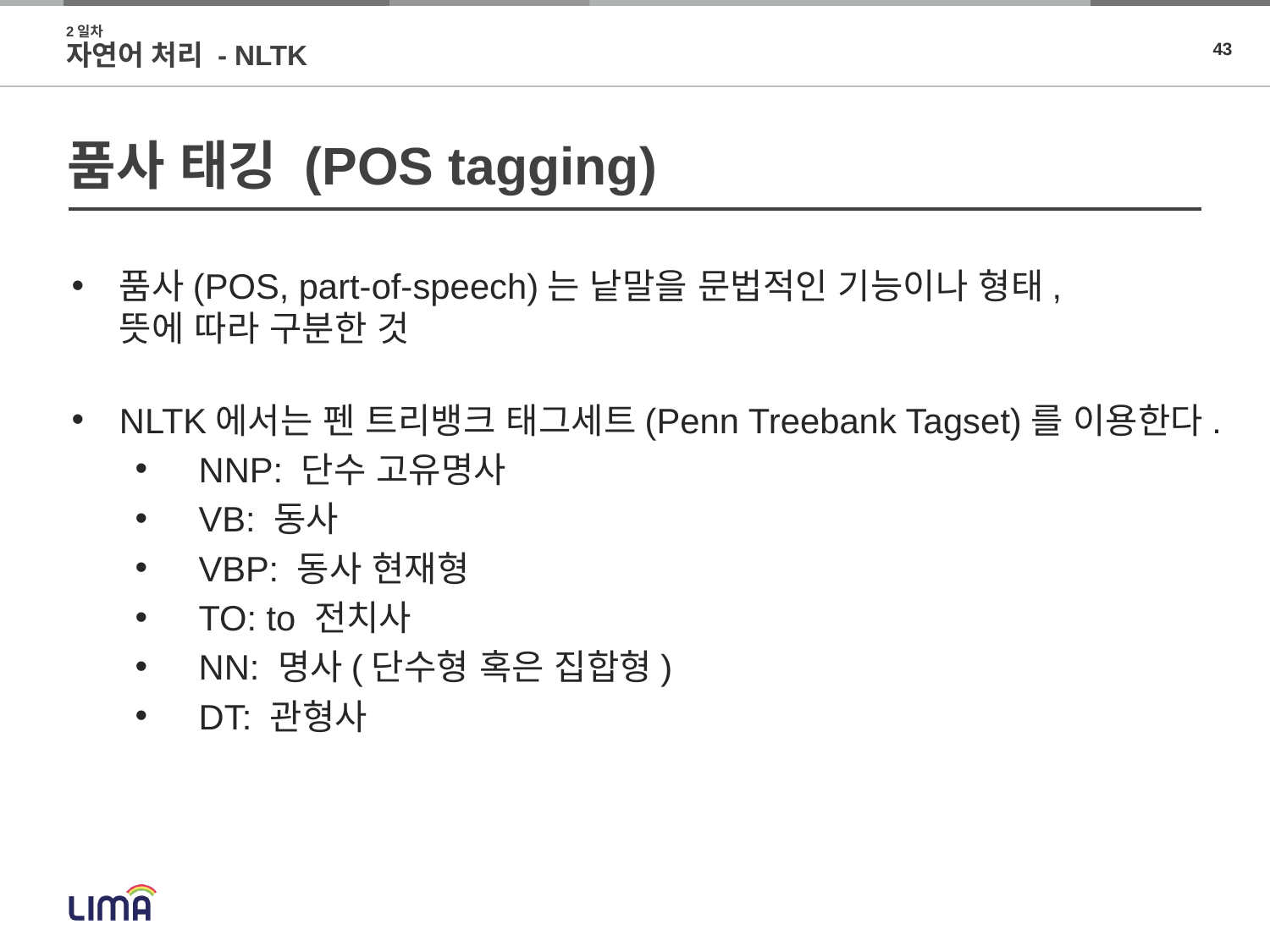

2일차
자연어 처리 - NLTK
# 품사 태깅 (POS tagging)
품사(POS, part-of-speech)는 낱말을 문법적인 기능이나 형태,
뜻에 따라 구분한 것
NLTK에서는 펜 트리뱅크 태그세트(Penn Treebank Tagset)를 이용한다.
NNP: 단수 고유명사
VB: 동사
VBP: 동사 현재형
TO: to 전치사
NN: 명사(단수형 혹은 집합형)
DT: 관형사